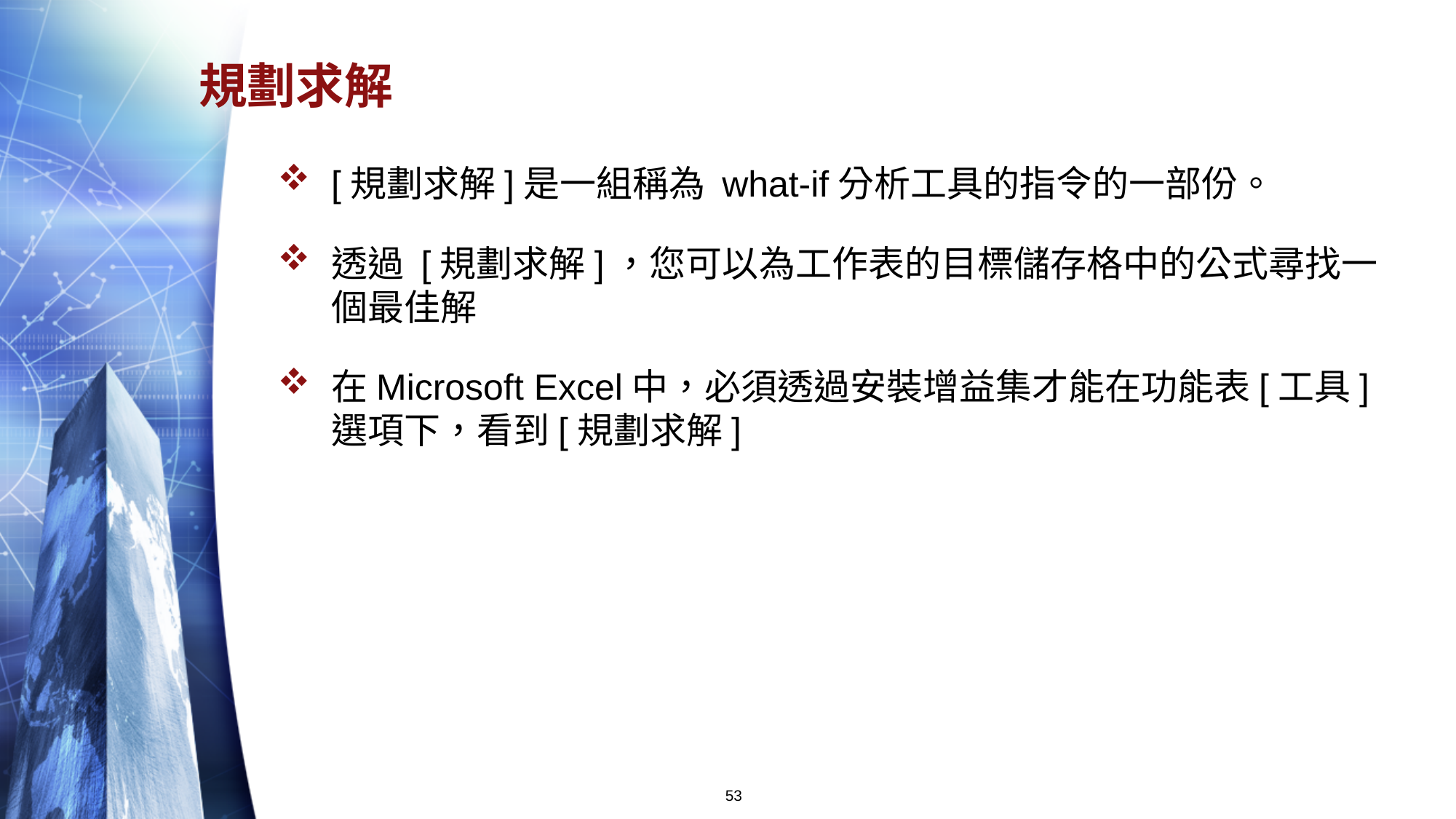

# 規劃求解
[規劃求解]是一組稱為 what-if分析工具的指令的一部份。
透過 [規劃求解]，您可以為工作表的目標儲存格中的公式尋找一個最佳解
在Microsoft Excel中，必須透過安裝增益集才能在功能表[工具]選項下，看到[規劃求解]
53